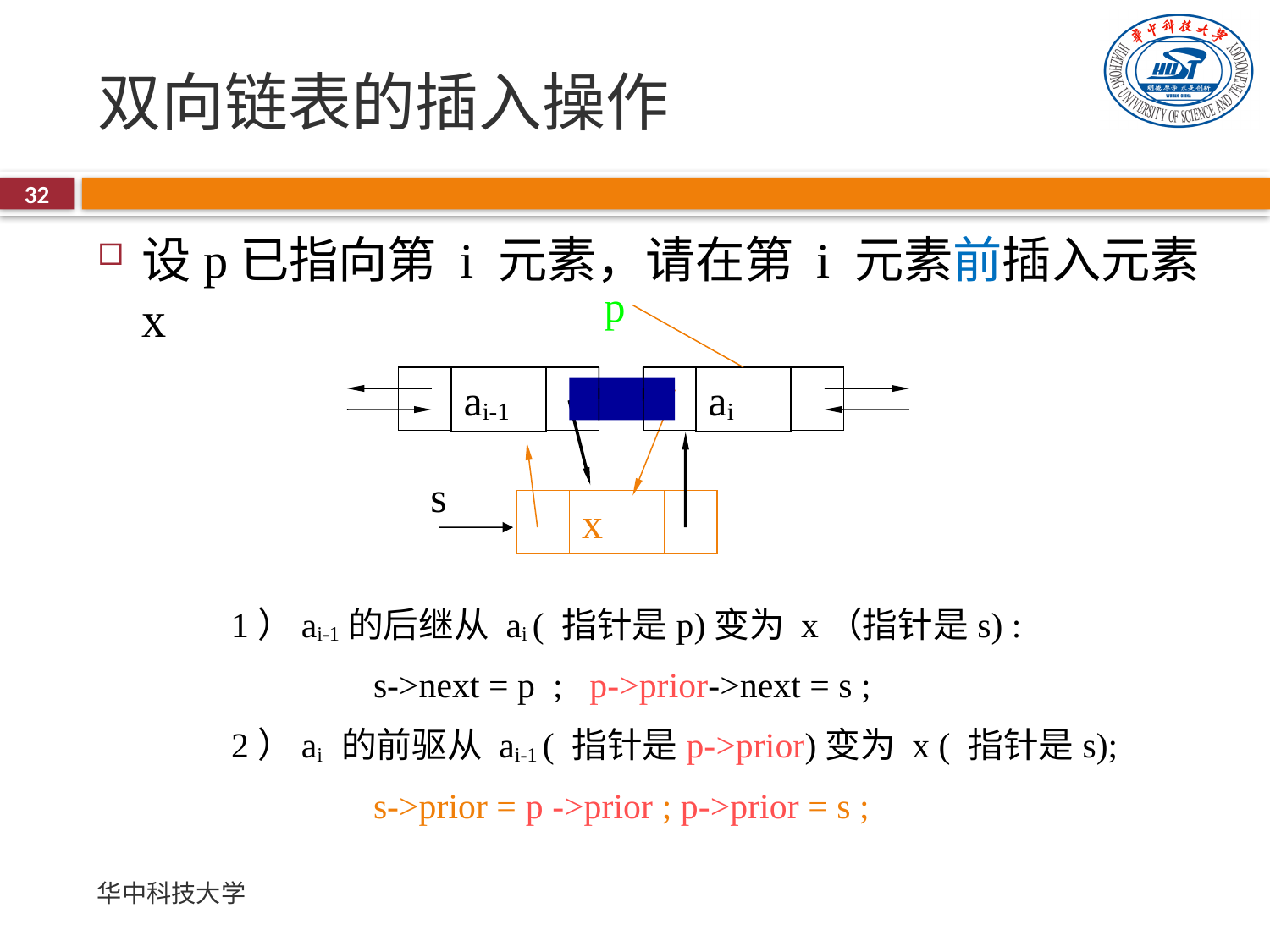

# 双向链表的插入操作
32
设p已指向第 i 元素，请在第 i 元素前插入元素 x

p

ai-1

ai

s

x

1）ai-1的后继从 ai ( 指针是p)变为 x（指针是s) :
                s->next = p  ;   p->prior->next = s ;
2）ai  的前驱从 ai-1 ( 指针是p->prior)变为 x ( 指针是s);
                s->prior = p ->prior ; p->prior = s ;
华中科技大学